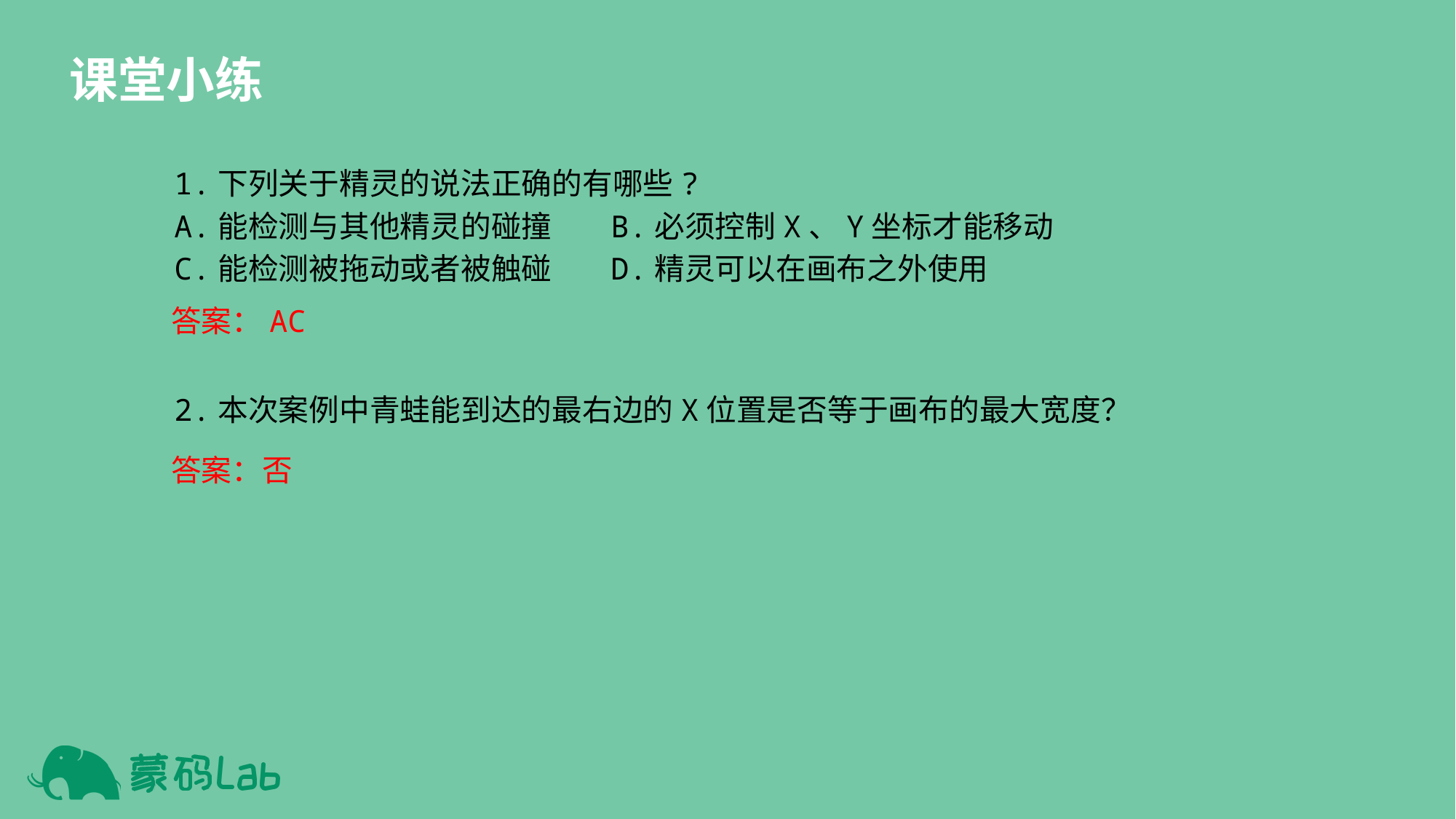

课堂小练
1.下列关于精灵的说法正确的有哪些?
A.能检测与其他精灵的碰撞	B.必须控制X、Y坐标才能移动
C.能检测被拖动或者被触碰	D.精灵可以在画布之外使用
答案：AC
2.本次案例中青蛙能到达的最右边的X位置是否等于画布的最大宽度？
答案：否